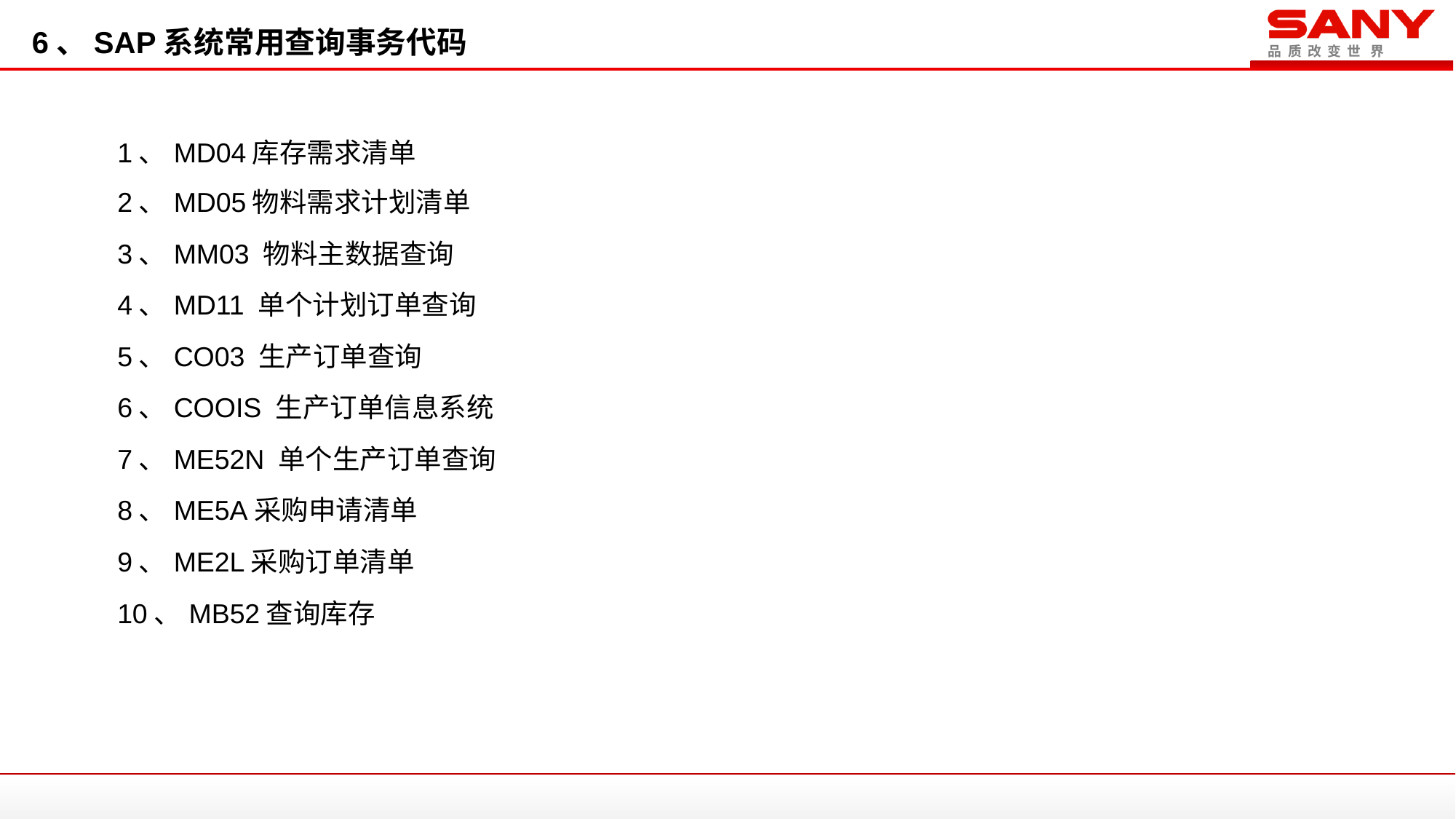

6、SAP系统常用查询事务代码
| 1、MD04库存需求清单 |
| --- |
| 2、MD05物料需求计划清单 |
| 3、MM03 物料主数据查询 |
| 4、MD11 单个计划订单查询 |
| 5、CO03 生产订单查询 |
| 6、COOIS 生产订单信息系统 |
| 7、ME52N 单个生产订单查询 |
| 8、ME5A采购申请清单 |
| 9、ME2L采购订单清单 |
| 10、MB52查询库存 |